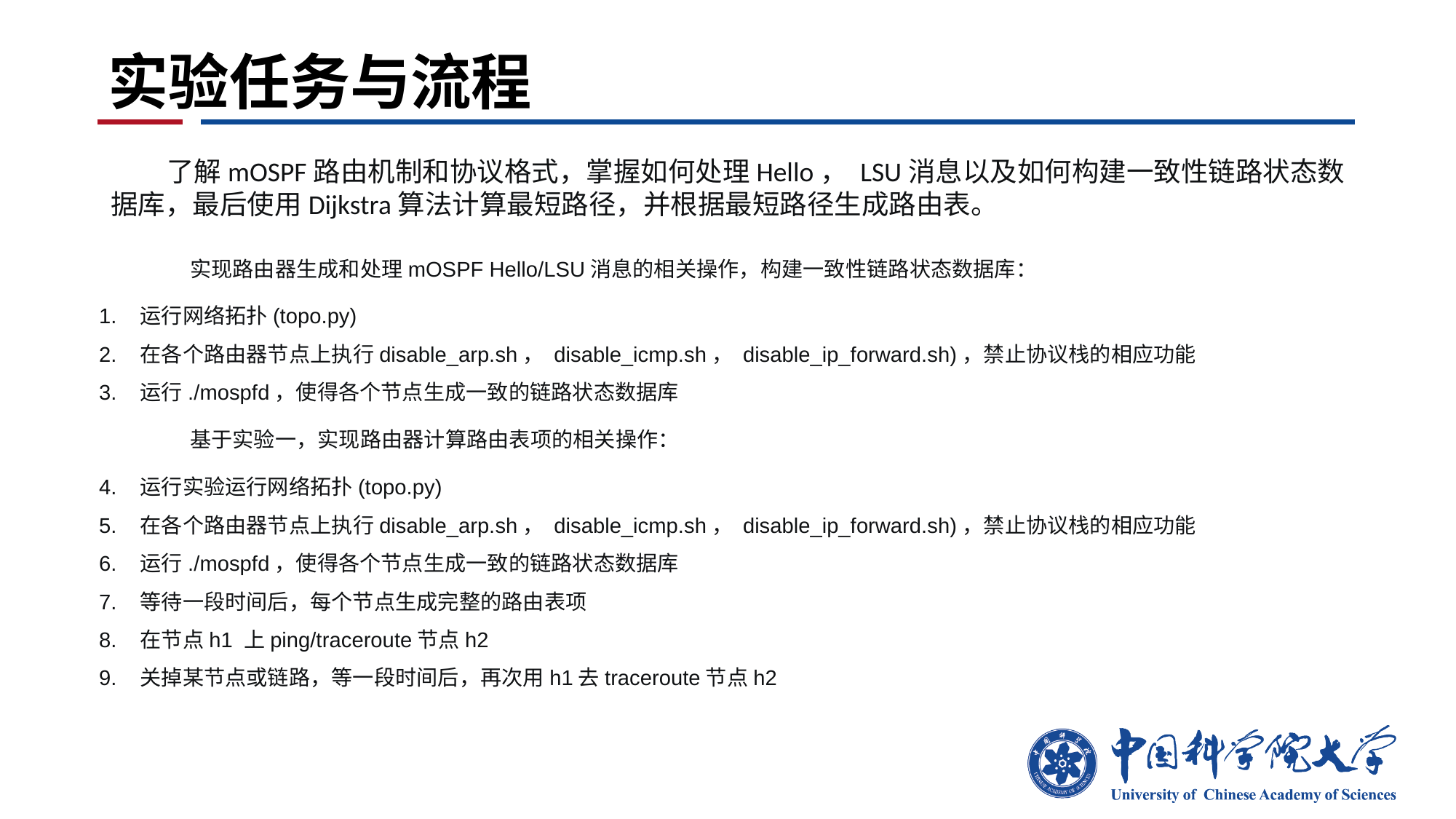

# 实验任务与流程
        了解mOSPF路由机制和协议格式，掌握如何处理Hello， LSU消息以及如何构建一致性链路状态数据库，最后使用Dijkstra算法计算最短路径，并根据最短路径生成路由表。

实现路由器生成和处理mOSPF Hello/LSU消息的相关操作，构建一致性链路状态数据库：
运行网络拓扑(topo.py)
在各个路由器节点上执行disable_arp.sh， disable_icmp.sh， disable_ip_forward.sh)，禁止协议栈的相应功能
运行./mospfd，使得各个节点生成一致的链路状态数据库
基于实验一，实现路由器计算路由表项的相关操作：
运行实验运行网络拓扑(topo.py)
在各个路由器节点上执行disable_arp.sh， disable_icmp.sh， disable_ip_forward.sh)，禁止协议栈的相应功能
运行./mospfd，使得各个节点生成一致的链路状态数据库
等待一段时间后，每个节点生成完整的路由表项
在节点h1 上ping/traceroute节点h2
关掉某节点或链路，等一段时间后，再次用h1去traceroute节点h2